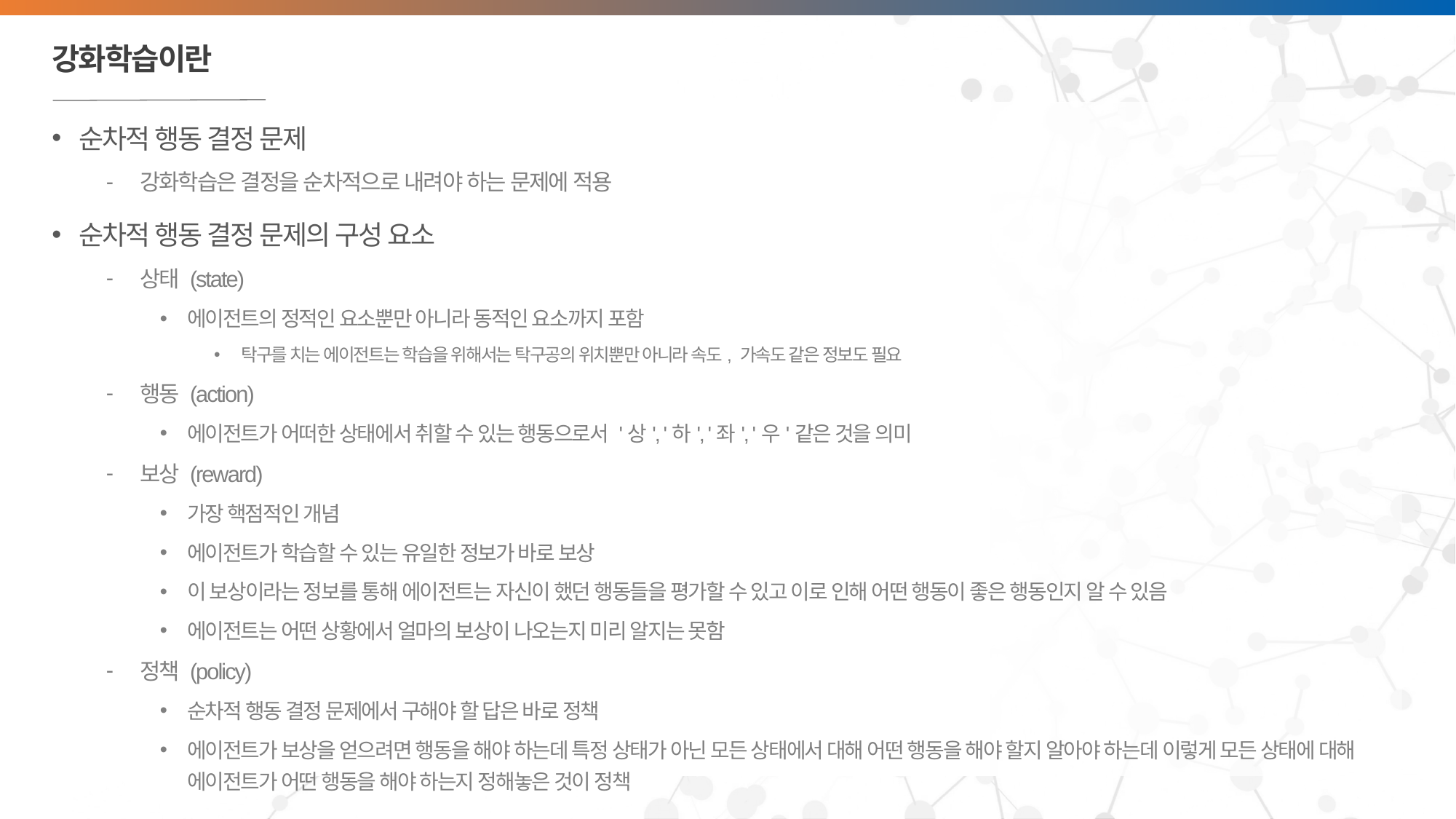

# 강화학습이란

순차적 행동 결정 문제
강화학습은 결정을 순차적으로 내려야 하는 문제에 적용
순차적 행동 결정 문제의 구성 요소
상태 (state)
에이전트의 정적인 요소뿐만 아니라 동적인 요소까지 포함
탁구를 치는 에이전트는 학습을 위해서는 탁구공의 위치뿐만 아니라 속도, 가속도 같은 정보도 필요
행동 (action)
에이전트가 어떠한 상태에서 취할 수 있는 행동으로서 '상', '하', '좌', '우'같은 것을 의미
보상 (reward)
가장 핵점적인 개념
에이전트가 학습할 수 있는 유일한 정보가 바로 보상
이 보상이라는 정보를 통해 에이전트는 자신이 했던 행동들을 평가할 수 있고 이로 인해 어떤 행동이 좋은 행동인지 알 수 있음
에이전트는 어떤 상황에서 얼마의 보상이 나오는지 미리 알지는 못함
정책 (policy)
순차적 행동 결정 문제에서 구해야 할 답은 바로 정책
에이전트가 보상을 얻으려면 행동을 해야 하는데 특정 상태가 아닌 모든 상태에서 대해 어떤 행동을 해야 할지 알아야 하는데 이렇게 모든 상태에 대해 에이전트가 어떤 행동을 해야 하는지 정해놓은 것이 정책